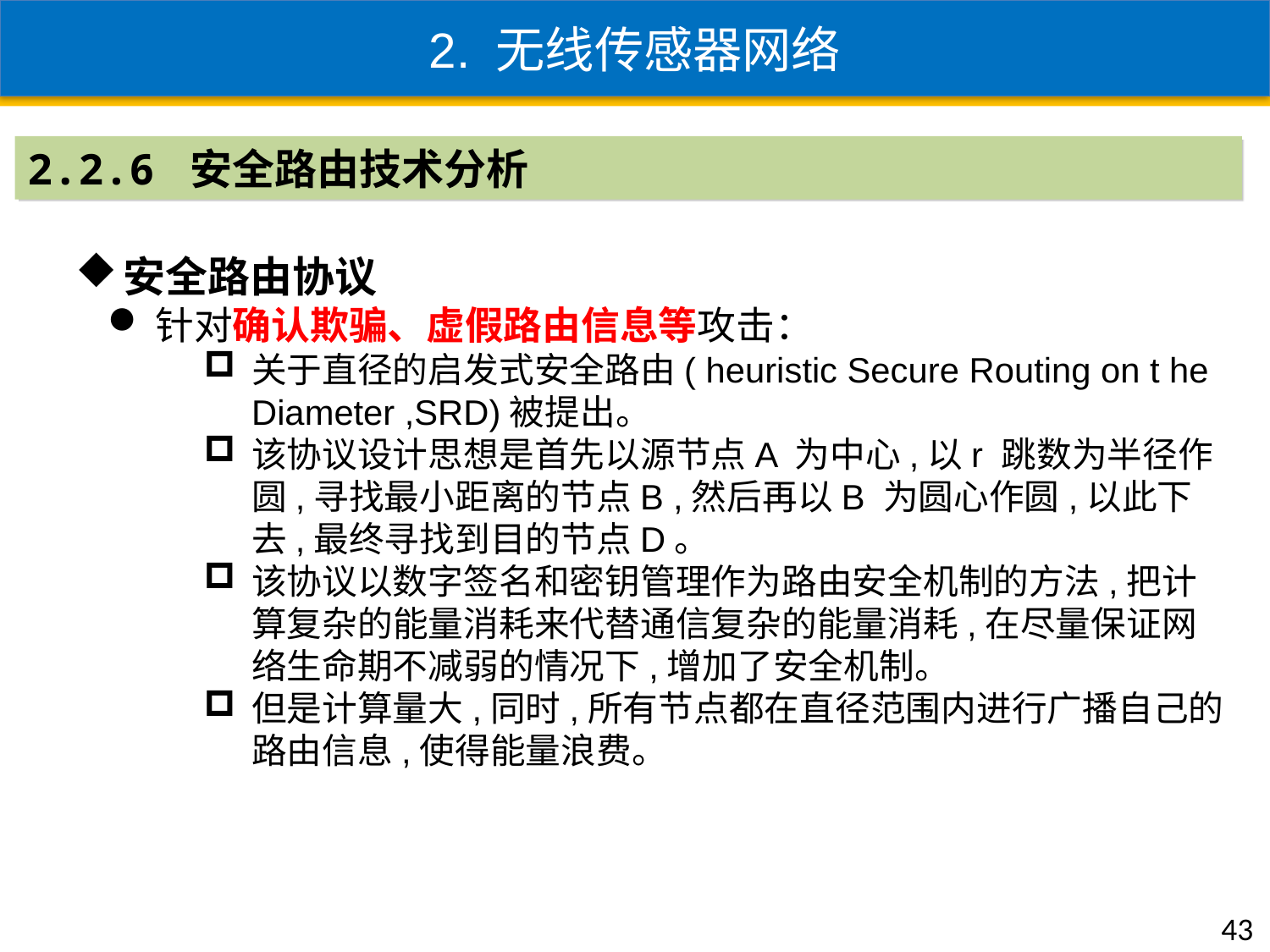

2. 无线传感器网络
2.2.6 安全路由技术分析
安全路由协议
针对确认欺骗、虚假路由信息等攻击：
关于直径的启发式安全路由( heuristic Secure Routing on t he Diameter ,SRD)被提出。
该协议设计思想是首先以源节点A 为中心,以r 跳数为半径作圆,寻找最小距离的节点B ,然后再以B 为圆心作圆,以此下去,最终寻找到目的节点D。
该协议以数字签名和密钥管理作为路由安全机制的方法,把计算复杂的能量消耗来代替通信复杂的能量消耗,在尽量保证网络生命期不减弱的情况下,增加了安全机制。
但是计算量大,同时,所有节点都在直径范围内进行广播自己的路由信息,使得能量浪费。
43